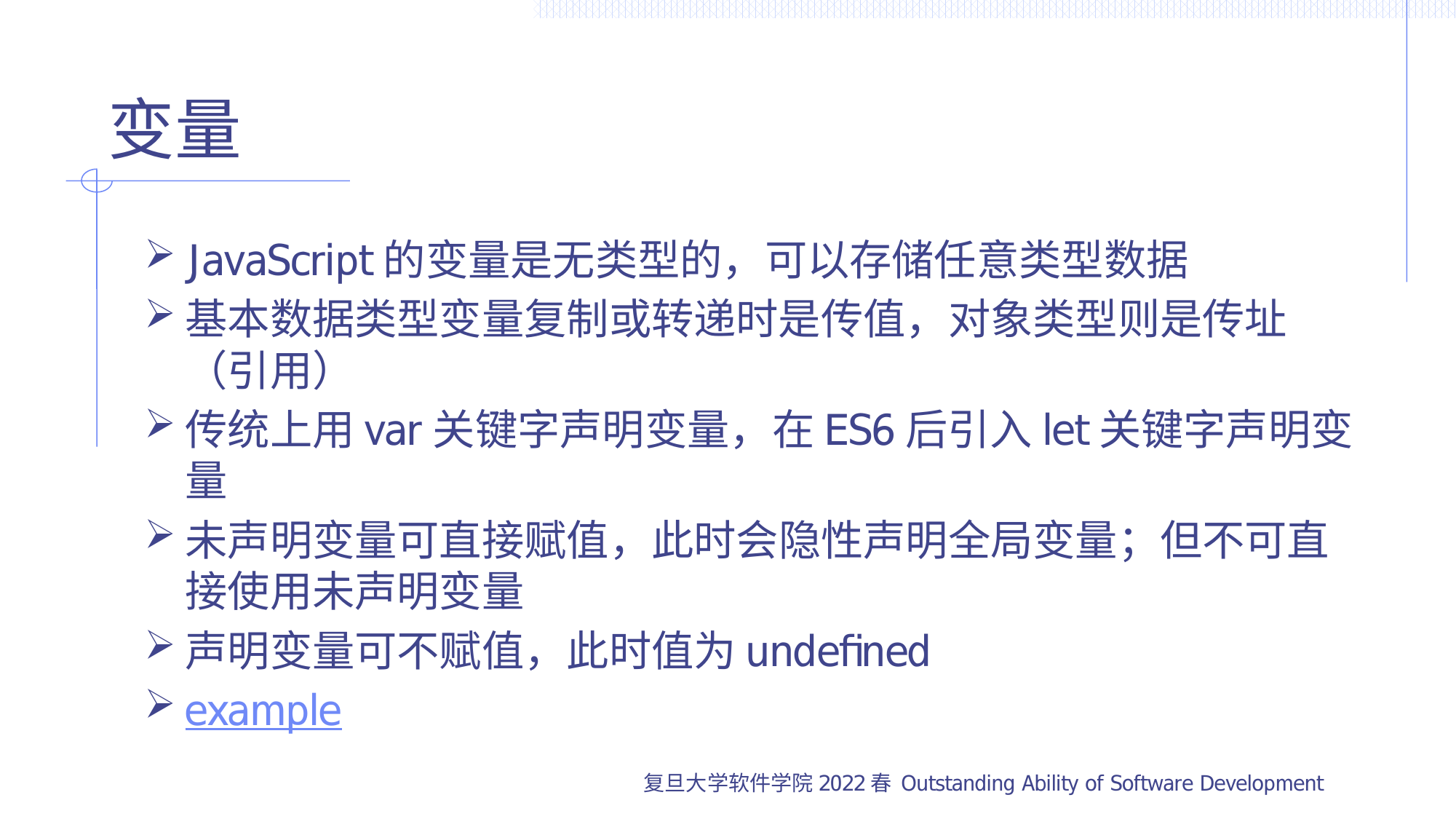

# 变量
JavaScript的变量是无类型的，可以存储任意类型数据
基本数据类型变量复制或转递时是传值，对象类型则是传址（引用）
传统上用var关键字声明变量，在ES6后引入let关键字声明变量
未声明变量可直接赋值，此时会隐性声明全局变量；但不可直接使用未声明变量
声明变量可不赋值，此时值为undefined
example